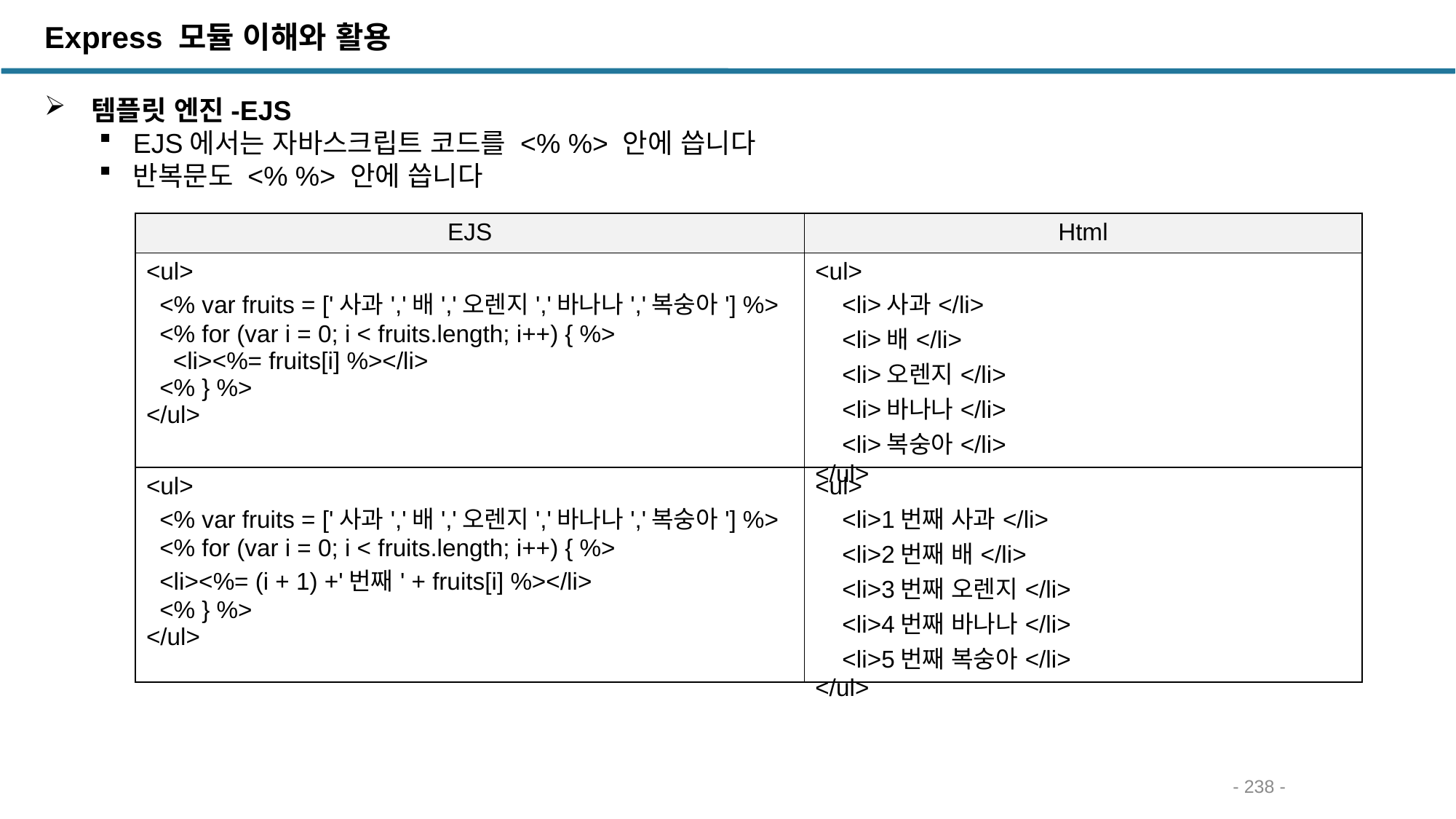

Express 모듈 이해와 활용
 템플릿 엔진-EJS
EJS에서는 자바스크립트 코드를 <% %> 안에 씁니다
반복문도 <% %> 안에 씁니다
| EJS | Html |
| --- | --- |
| <ul> <% var fruits = ['사과','배','오렌지','바나나','복숭아'] %> <% for (var i = 0; i < fruits.length; i++) { %> <li><%= fruits[i] %></li> <% } %> </ul> | <ul> <li>사과</li> <li>배</li> <li>오렌지</li> <li>바나나</li> <li>복숭아</li> </ul> |
| <ul> <% var fruits = ['사과','배','오렌지','바나나','복숭아'] %> <% for (var i = 0; i < fruits.length; i++) { %> <li><%= (i + 1) +'번째' + fruits[i] %></li> <% } %> </ul> | <ul> <li>1번째 사과</li> <li>2번째 배</li> <li>3번째 오렌지</li> <li>4번째 바나나</li> <li>5번째 복숭아</li> </ul> |
- 238 -